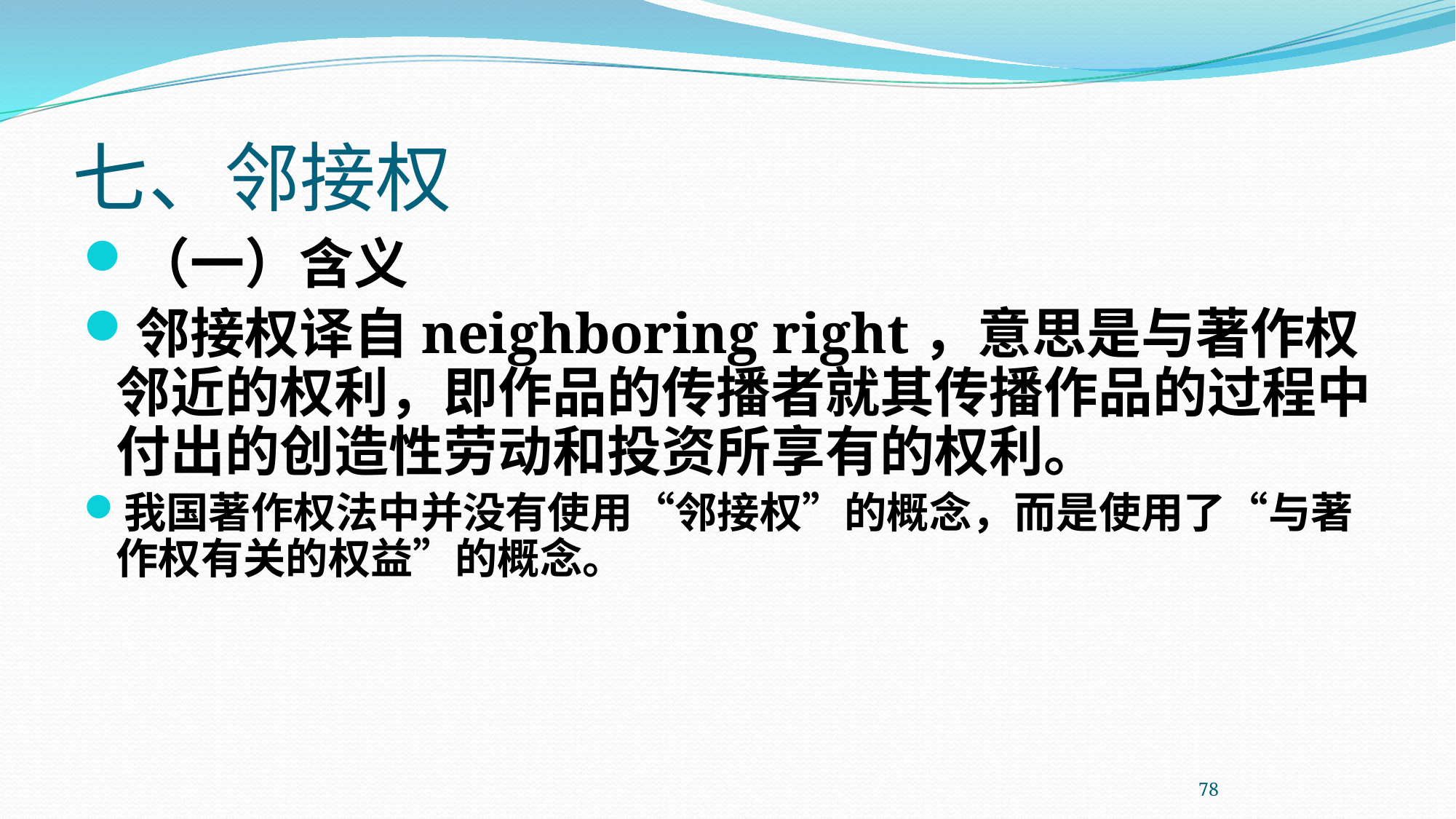

七、邻接权
（一）含义
邻接权译自neighboring right，意思是与著作权邻近的权利，即作品的传播者就其传播作品的过程中付出的创造性劳动和投资所享有的权利。
我国著作权法中并没有使用“邻接权”的概念，而是使用了“与著作权有关的权益”的概念。
78